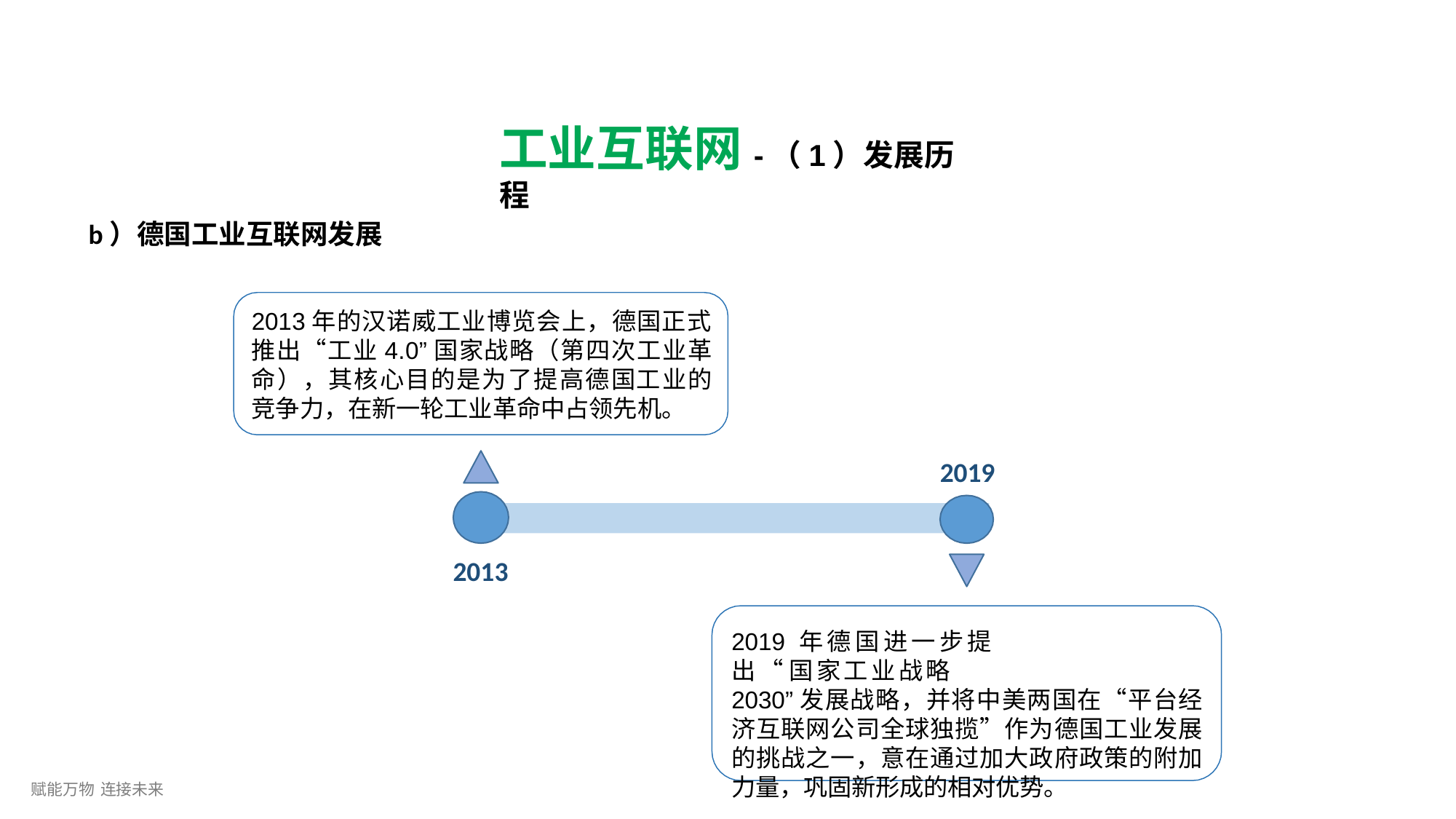

# 工业互联网-（1）发展历程
b）德国工业互联网发展

2013年的汉诺威工业博览会上，德国正式 推出“工业4.0”国家战略（第四次工业革 命），其核心目的是为了提高德国工业的 竞争力，在新一轮工业革命中占领先机。

2019

2013

2019 年德国进一步提出“ 国家工业战略
2030”发展战略，并将中美两国在“平台经 济互联网公司全球独揽”作为德国工业发展 的挑战之一，意在通过加大政府政策的附加 力量，巩固新形成的相对优势。

赋能万物 连接未来